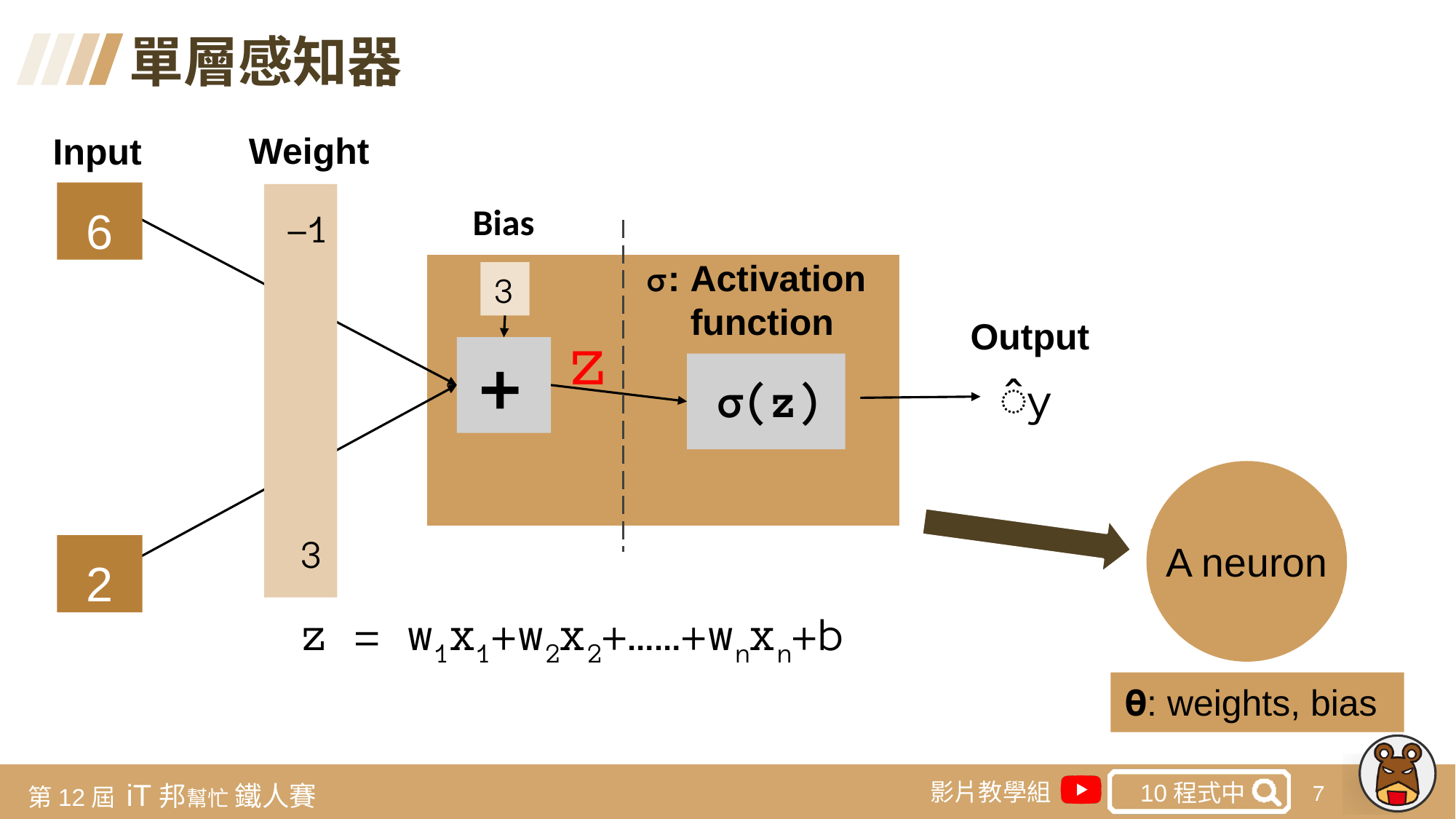

單層感知器
Weight
Input
6

-1
3
Bias
σ: Activation
function

3
Output
z
+

̂y
σ(z)

A neuron
Ө: weights, bias

2
z = w1x1+w2x2+……+wnxn+b